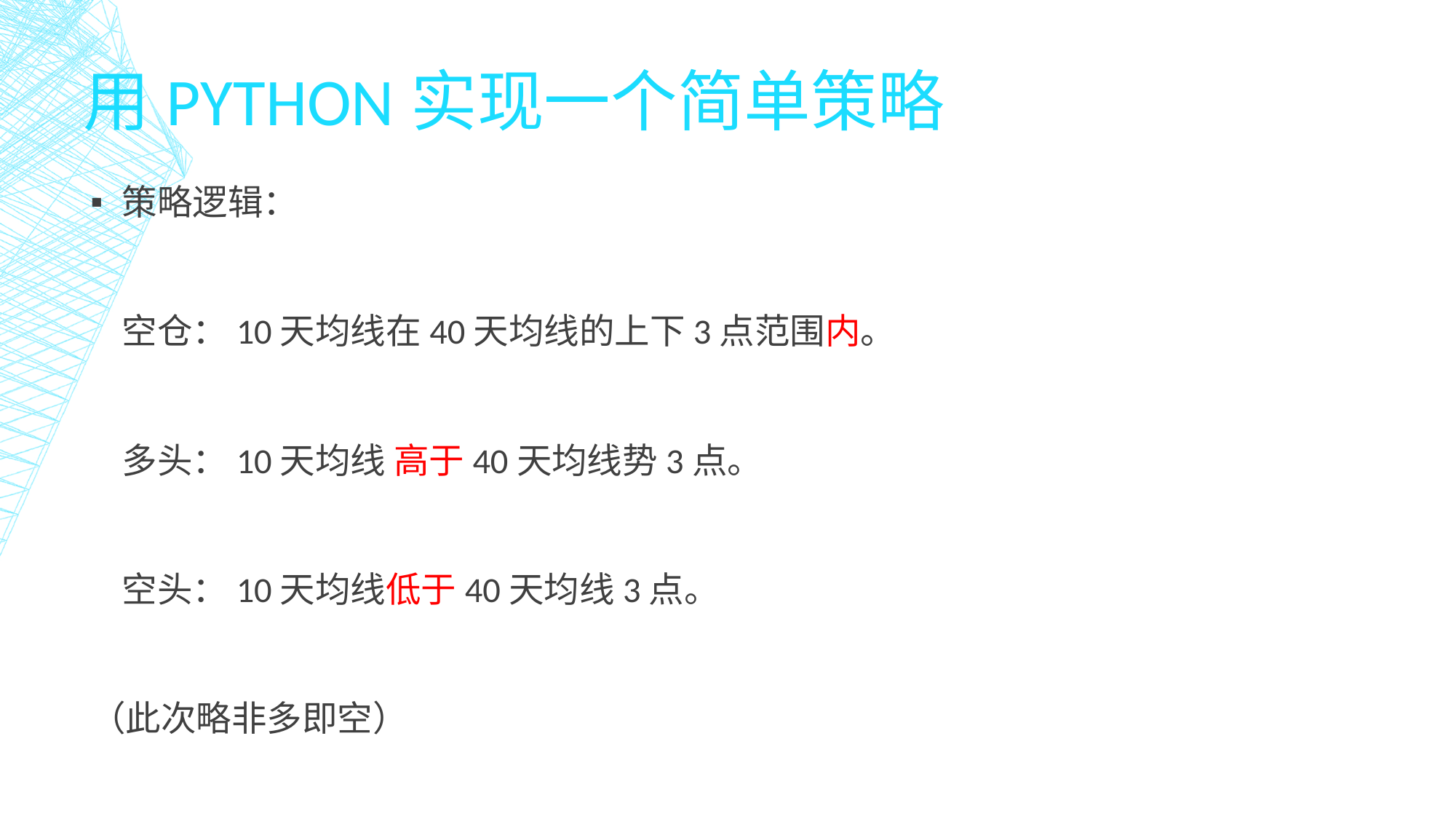

# 用python实现一个简单策略
策略逻辑：

	空仓：10天均线在40天均线的上下3点范围内。

	多头：10天均线 高于40天均线势3点。

	空头：10天均线低于40天均线3点。

（此次略非多即空）